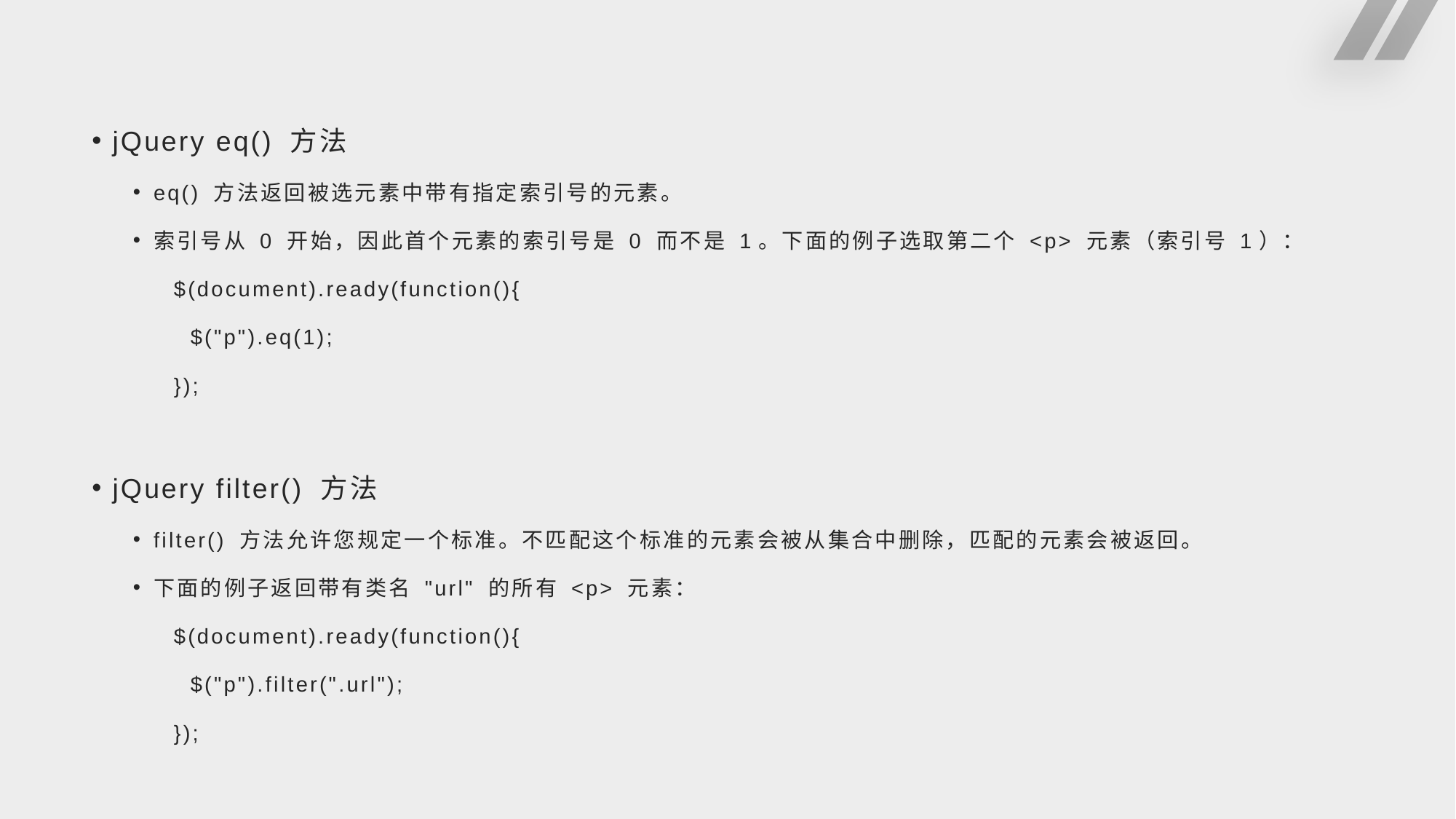

#
jQuery eq() 方法
eq() 方法返回被选元素中带有指定索引号的元素。
索引号从 0 开始，因此首个元素的索引号是 0 而不是 1。下面的例子选取第二个 <p> 元素（索引号 1）：
$(document).ready(function(){
  $("p").eq(1);
});

jQuery filter() 方法
filter() 方法允许您规定一个标准。不匹配这个标准的元素会被从集合中删除，匹配的元素会被返回。
下面的例子返回带有类名 "url" 的所有 <p> 元素：
$(document).ready(function(){
  $("p").filter(".url");
});